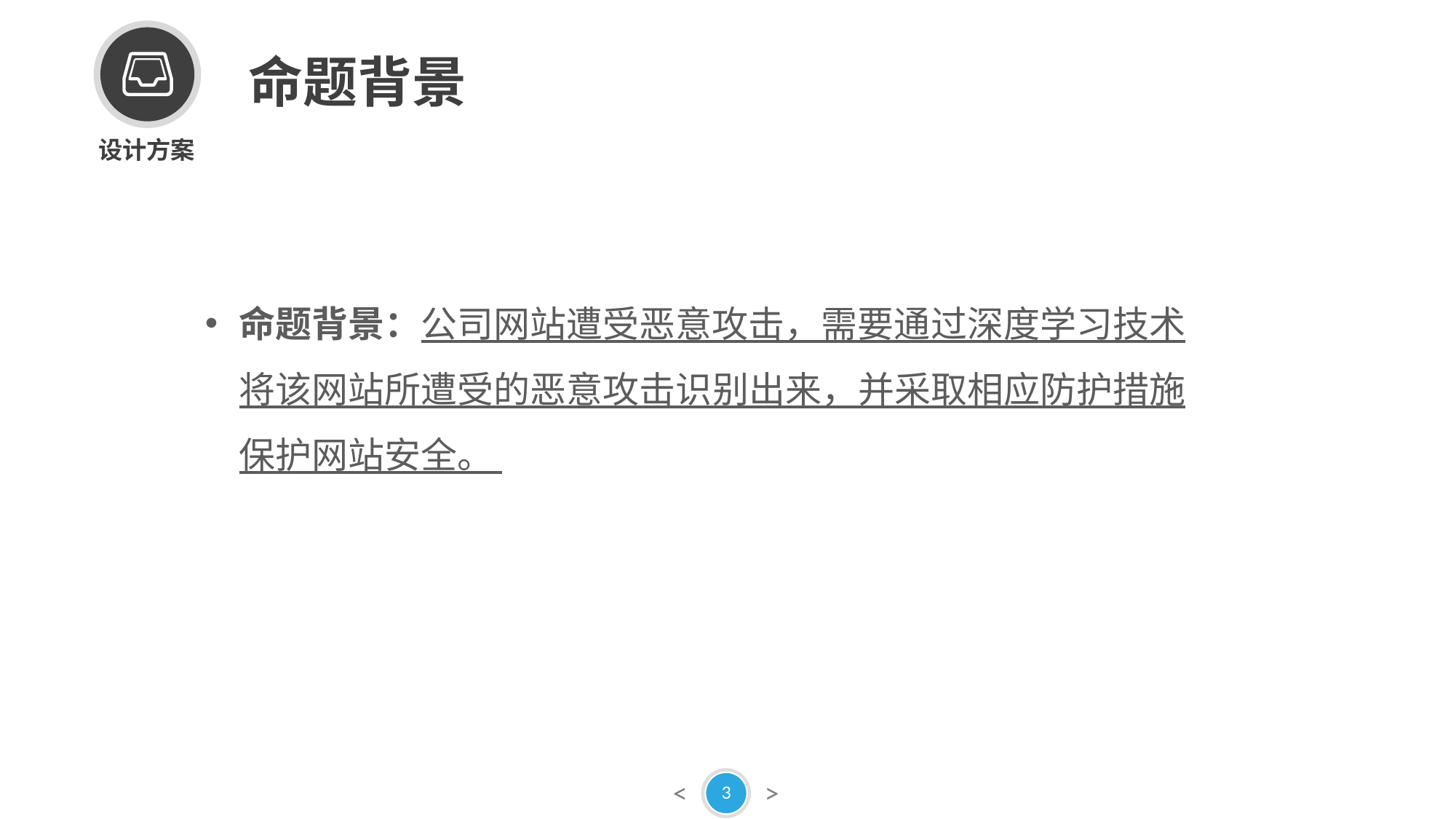

设计方案
命题背景
命题背景：公司网站遭受恶意攻击，需要通过深度学习技术将该网站所遭受的恶意攻击识别出来，并采取相应防护措施保护网站安全。

3